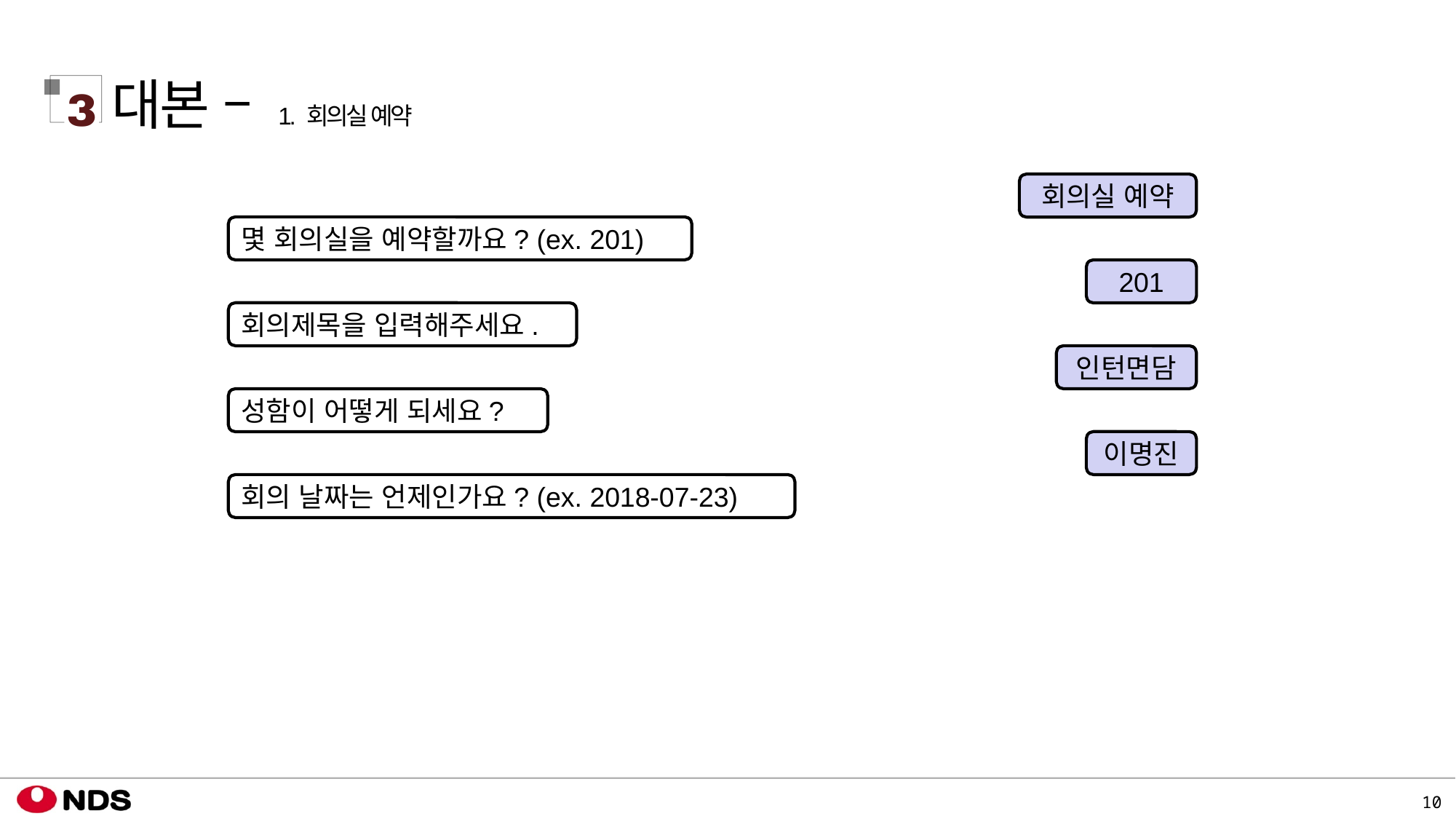

대본 – 1. 회의실 예약

3
회의실 예약
몇 회의실을 예약할까요? (ex. 201)
201
회의제목을 입력해주세요.
인턴면담
성함이 어떻게 되세요?
이명진
회의 날짜는 언제인가요? (ex. 2018-07-23)